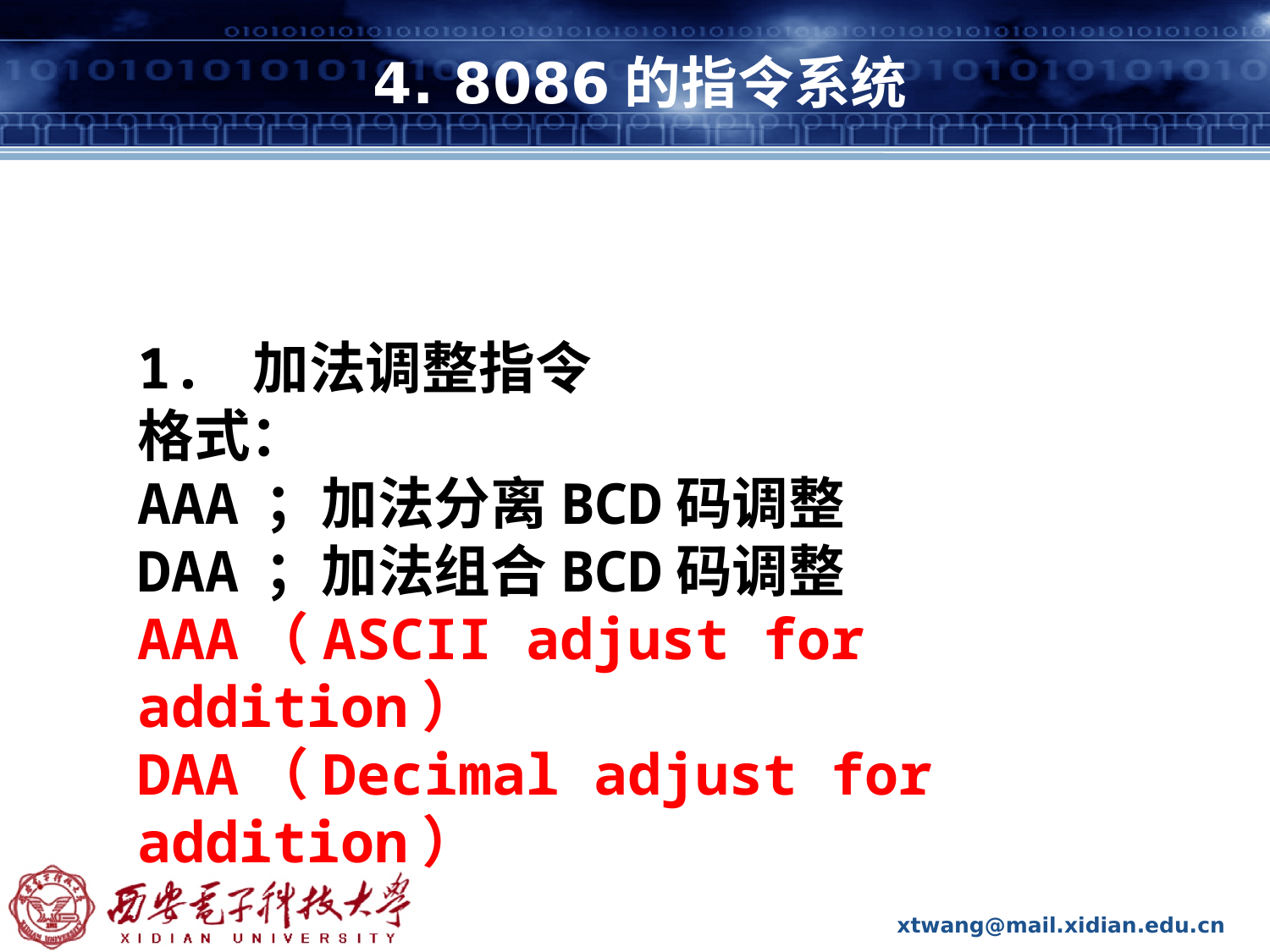

# 4. 8086的指令系统
1. 加法调整指令
格式：
AAA	；加法分离BCD码调整
DAA	；加法组合BCD码调整
AAA（ASCII adjust for addition）
DAA（Decimal adjust for addition）